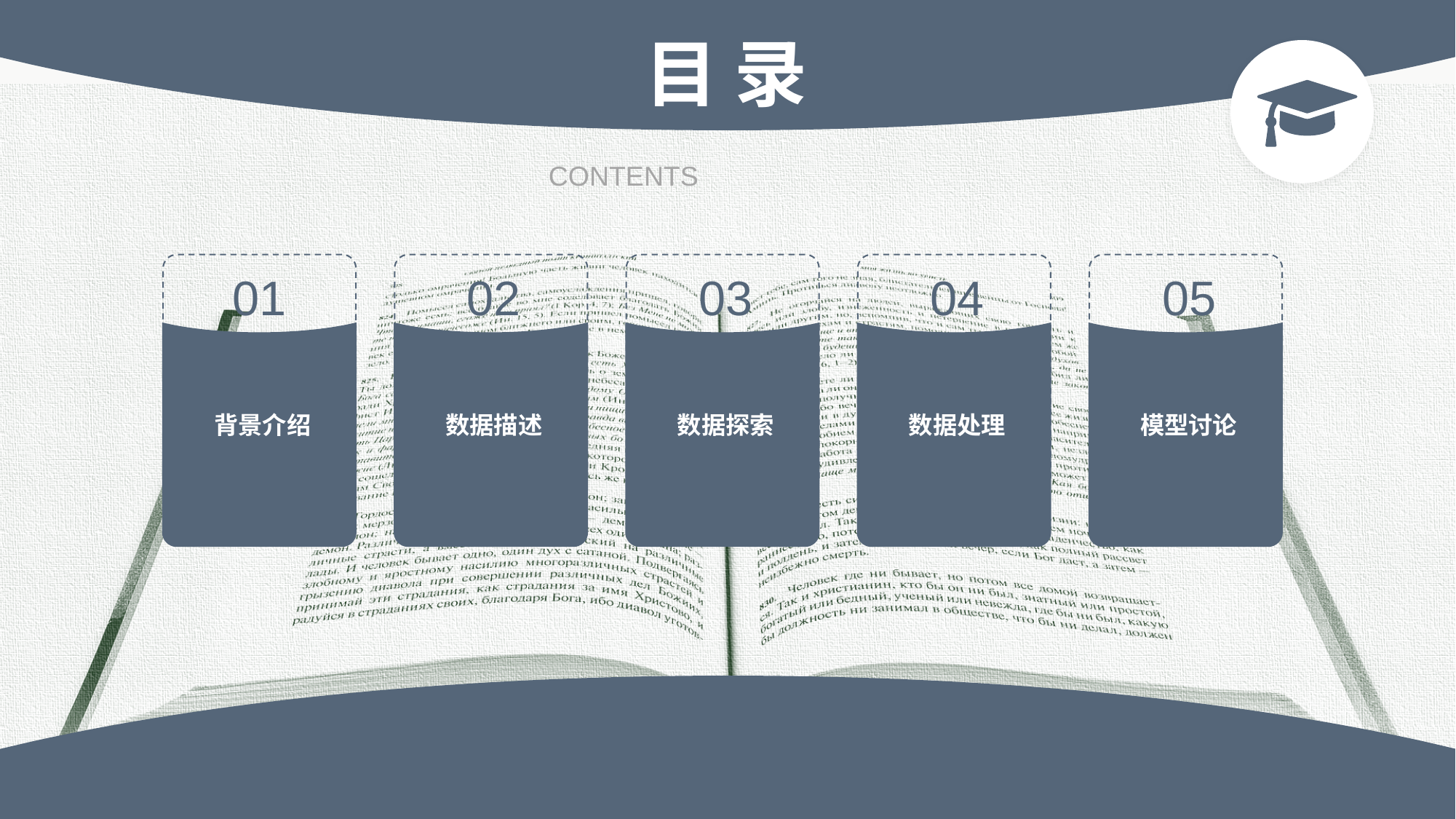

目 录

CONTENTS

01
02
03
04
05
背景介绍
数据描述
数据探索
数据处理
模型讨论